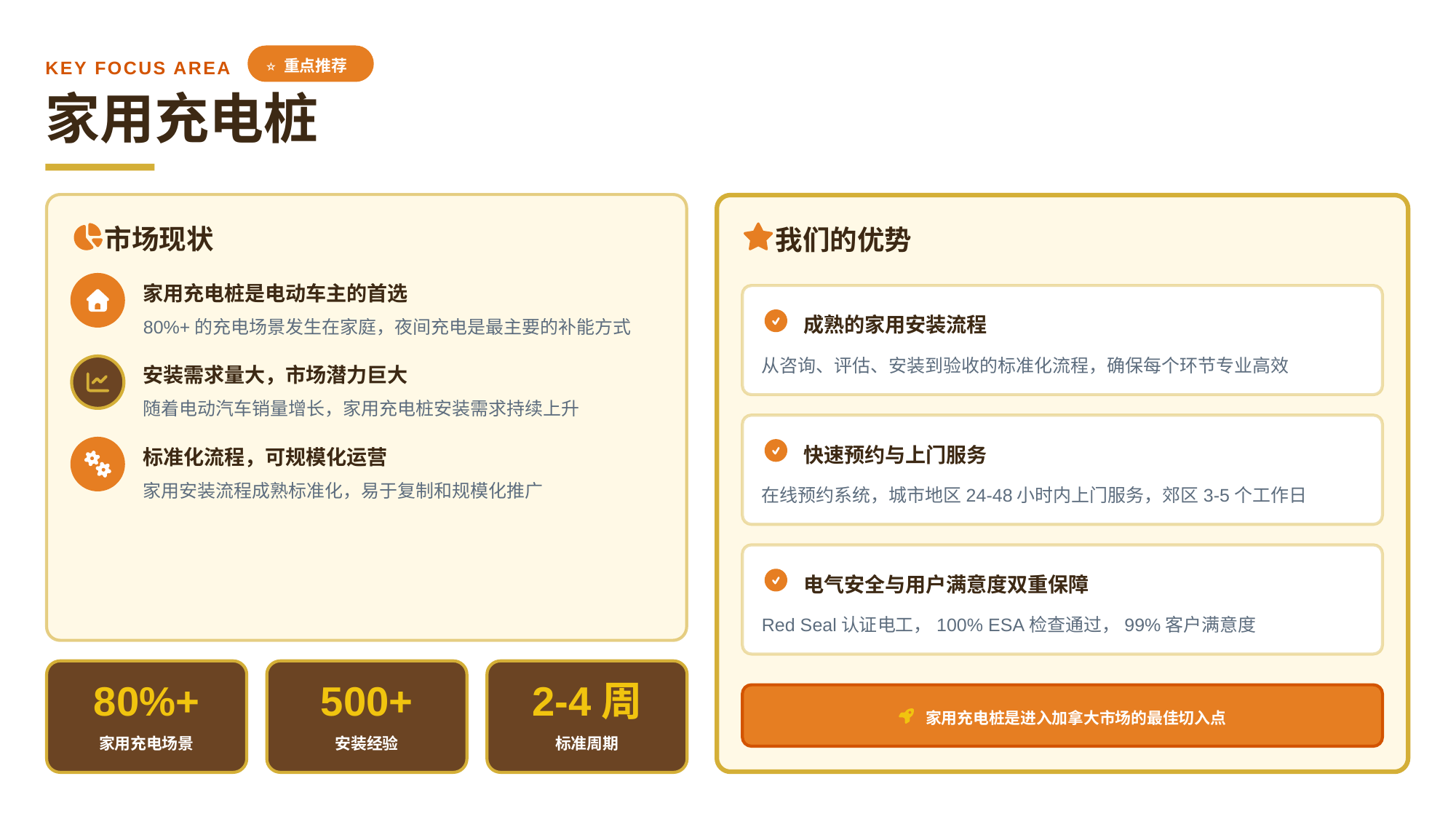

⭐ 重点推荐
KEY FOCUS AREA
家用充电桩

市场现状
我们的优势

家用充电桩是电动车主的首选

成熟的家用安装流程
80%+的充电场景发生在家庭，夜间充电是最主要的补能方式

从咨询、评估、安装到验收的标准化流程，确保每个环节专业高效
安装需求量大，市场潜力巨大

随着电动汽车销量增长，家用充电桩安装需求持续上升

快速预约与上门服务

标准化流程，可规模化运营

家用安装流程成熟标准化，易于复制和规模化推广
在线预约系统，城市地区24-48小时内上门服务，郊区3-5个工作日

电气安全与用户满意度双重保障

Red Seal认证电工，100% ESA检查通过，99%客户满意度

80%+
500+
2-4周

家用充电桩是进入加拿大市场的最佳切入点

家用充电场景
安装经验
标准周期